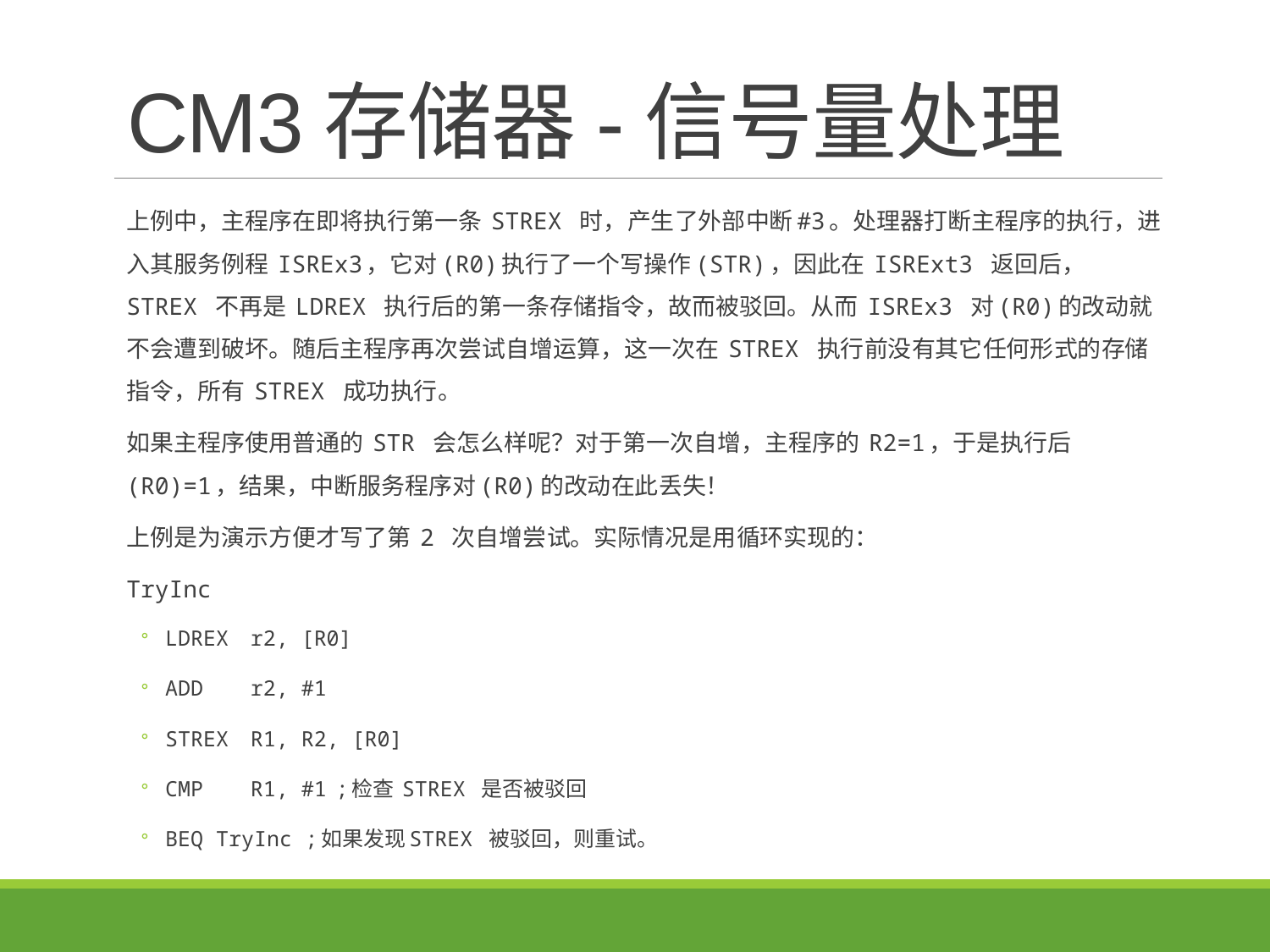

# CM3存储器-信号量处理
上例中，主程序在即将执行第一条 STREX 时，产生了外部中断#3。处理器打断主程序的执行，进入其服务例程 ISREx3，它对(R0)执行了一个写操作(STR)，因此在 ISRExt3 返回后， STREX 不再是 LDREX 执行后的第一条存储指令，故而被驳回。从而 ISREx3 对(R0)的改动就不会遭到破坏。随后主程序再次尝试自增运算，这一次在 STREX 执行前没有其它任何形式的存储指令，所有 STREX 成功执行。
如果主程序使用普通的 STR 会怎么样呢？对于第一次自增，主程序的 R2=1，于是执行后(R0)=1，结果，中断服务程序对(R0)的改动在此丢失！
上例是为演示方便才写了第 2 次自增尝试。实际情况是用循环实现的：
TryInc
LDREX	r2, [R0]
ADD	r2, #1
STREX	R1, R2, [R0]
CMP	R1, #1	;检查 STREX 是否被驳回
BEQ TryInc ;如果发现STREX 被驳回，则重试。